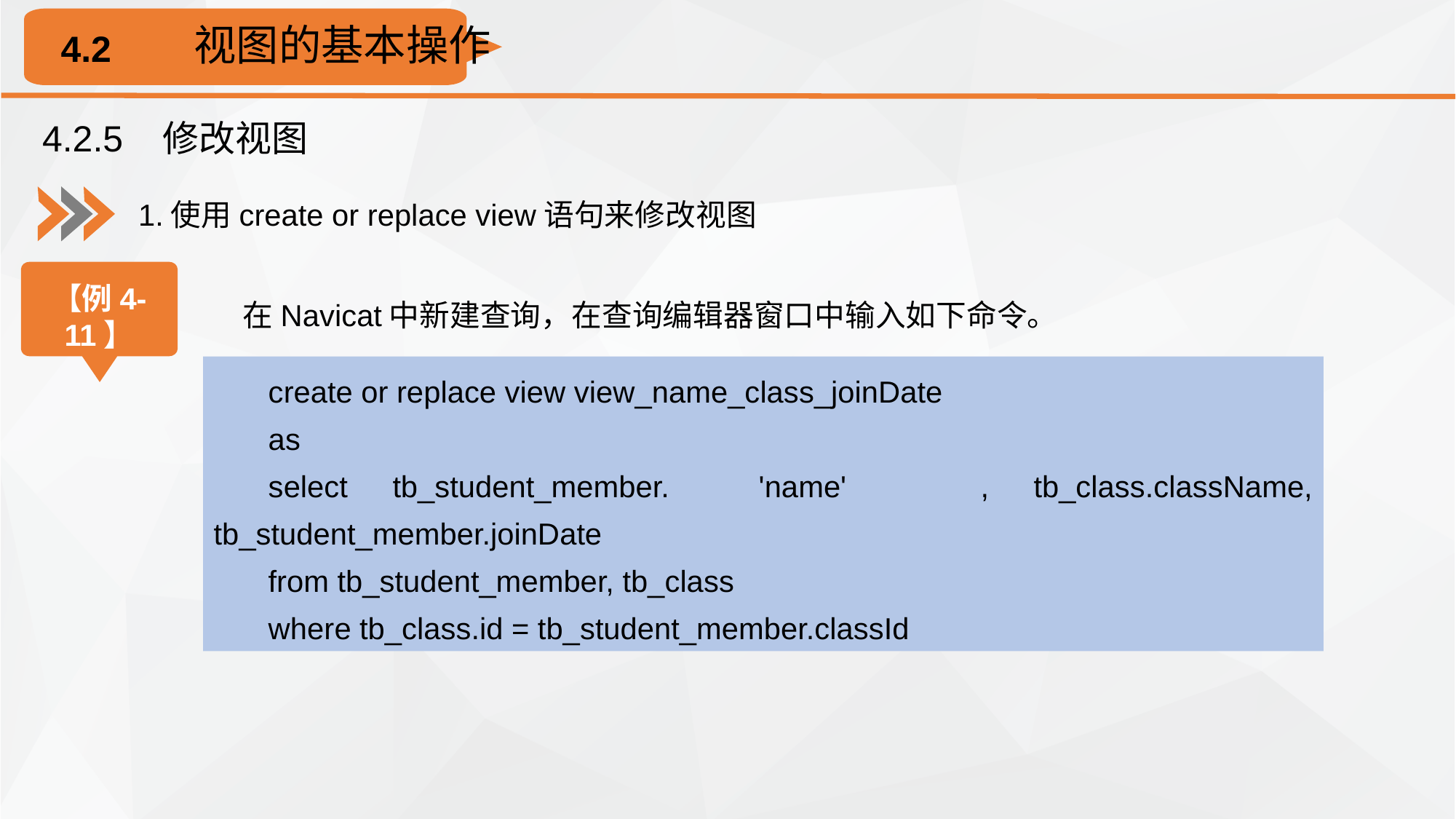

视图的基本操作
4.2
4.2.5   修改视图

1.使用create or replace view语句来修改视图
【例4-11】
在Navicat中新建查询，在查询编辑器窗口中输入如下命令。
create or replace view view_name_class_joinDate
as
select tb_student_member.  'name'   , tb_class.className, tb_student_member.joinDate
from tb_student_member, tb_class
where tb_class.id = tb_student_member.classId